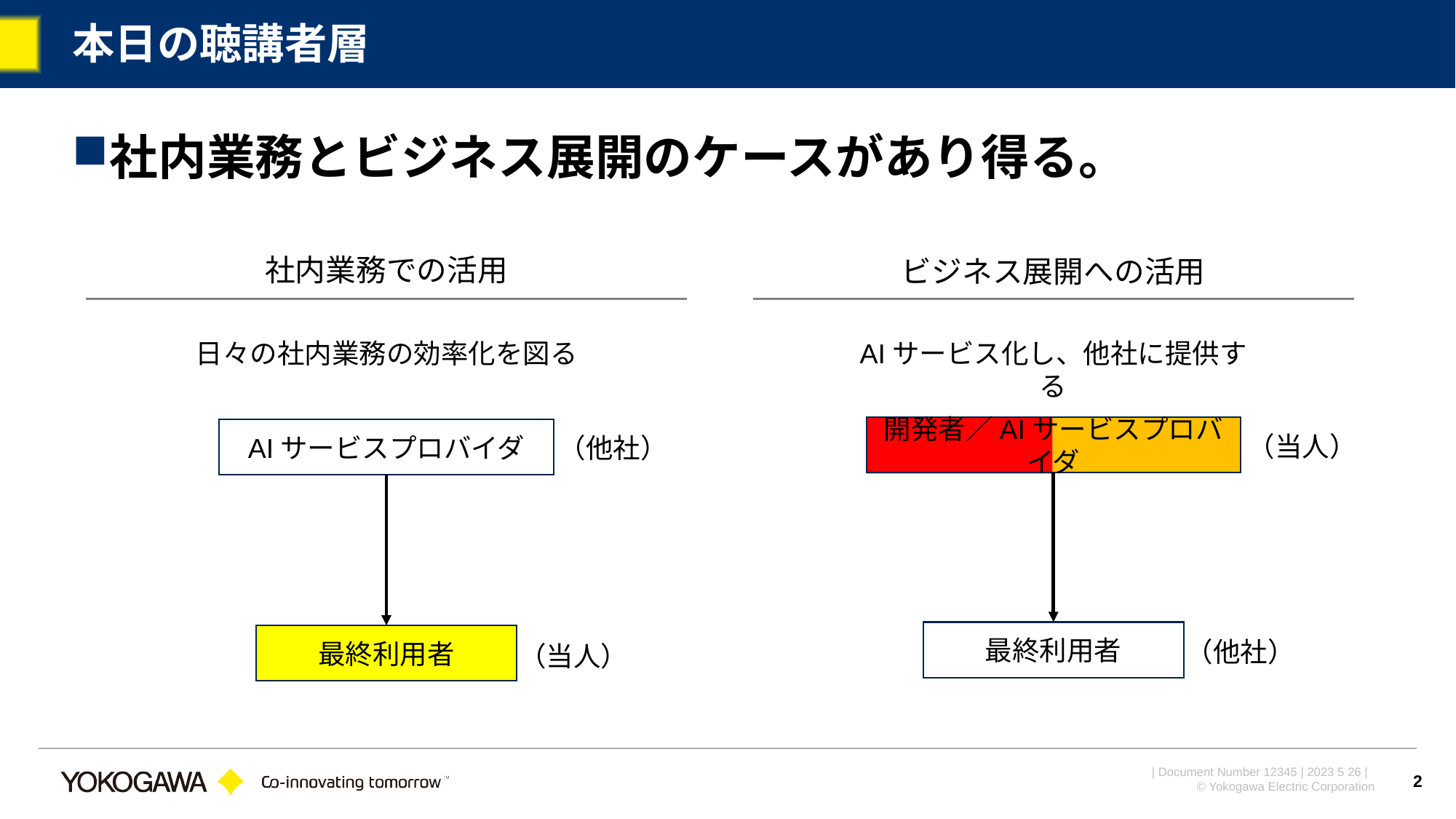

# 本日の聴講者層
社内業務とビジネス展開のケースがあり得る。
社内業務での活用
ビジネス展開への活用
日々の社内業務の効率化を図る
AIサービス化し、他社に提供する
開発者／AIサービスプロバイダ

AIサービスプロバイダ
（当人）
（他社）
最終利用者
最終利用者
（他社）
（当人）
2